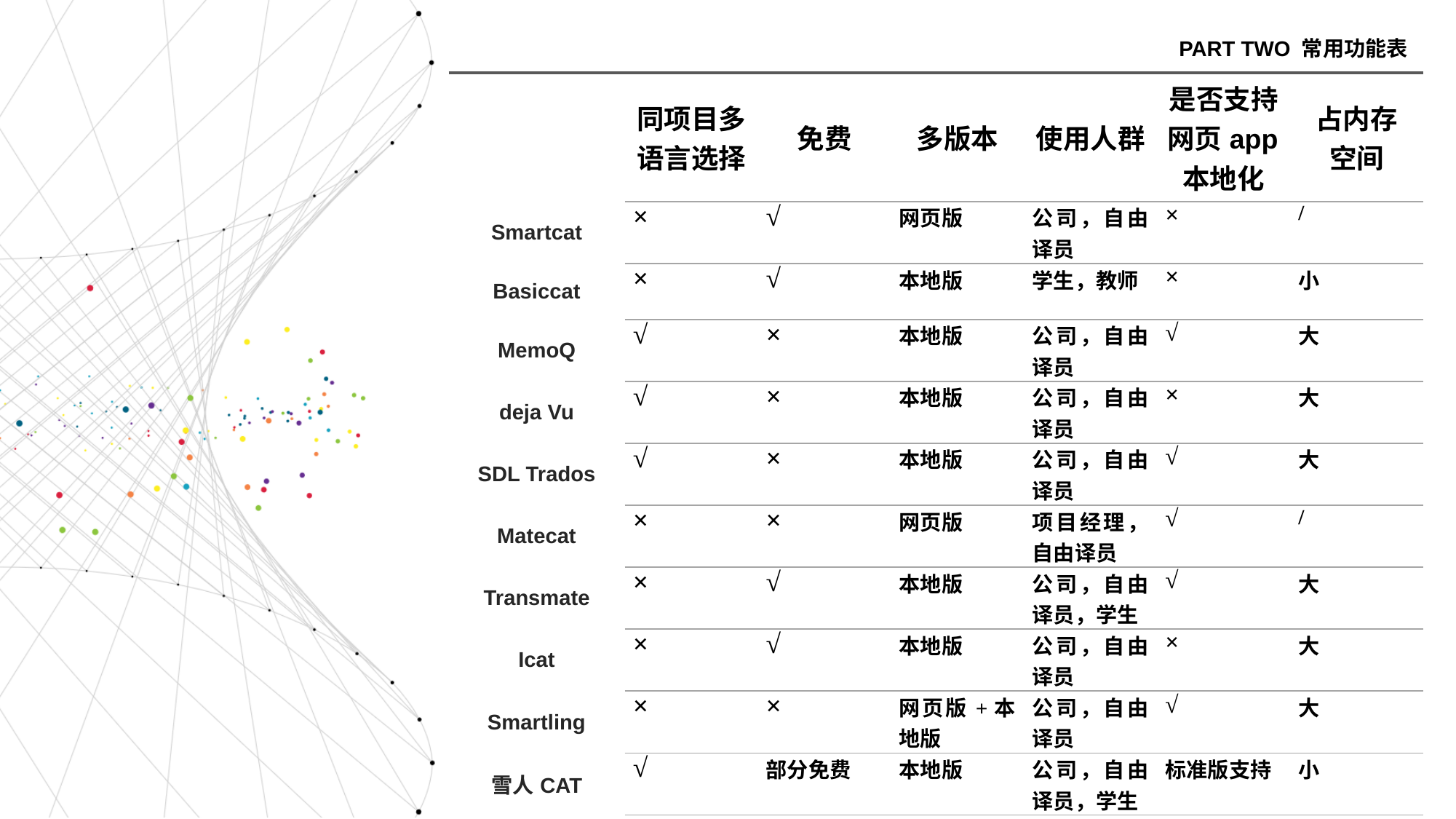

PART TWO 常用功能表
|  | 同项目多语言选择 | 免费 | 多版本 | 使用人群 | 是否支持网页app本地化 | 占内存 空间 |
| --- | --- | --- | --- | --- | --- | --- |
| Smartcat | × | √ | 网页版 | 公司，自由译员 | × | / |
| Basiccat | × | √ | 本地版 | 学生，教师 | × | 小 |
| MemoQ | √ | × | 本地版 | 公司，自由译员 | √ | 大 |
| deja Vu | √ | × | 本地版 | 公司，自由译员 | × | 大 |
| SDL Trados | √ | × | 本地版 | 公司，自由译员 | √ | 大 |
| Matecat | × | × | 网页版 | 项目经理，自由译员 | √ | / |
| Transmate | × | √ | 本地版 | 公司，自由译员，学生 | √ | 大 |
| Icat | × | √ | 本地版 | 公司，自由译员 | × | 大 |
| Smartling | × | × | 网页版+本地版 | 公司，自由译员 | √ | 大 |
| 雪人CAT | √ | 部分免费 | 本地版 | 公司，自由译员，学生 | 标准版支持 | 小 |
| XtmInternational | × | × | 本地版 | 公司，自由译员 | 支持 | 大 |